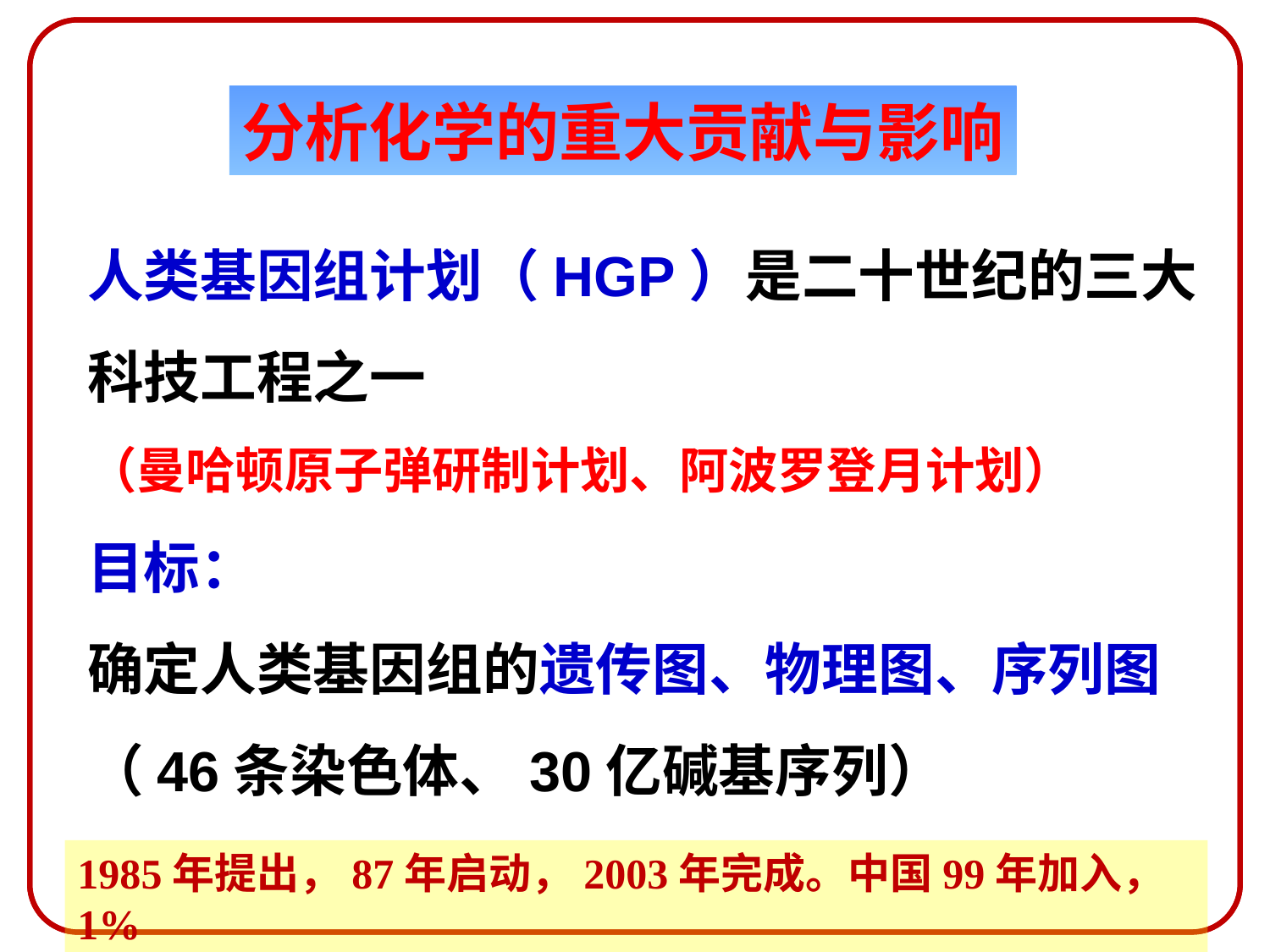

分析化学的重大贡献与影响
人类基因组计划（HGP）是二十世纪的三大科技工程之一
（曼哈顿原子弹研制计划、阿波罗登月计划）
目标：
确定人类基因组的遗传图、物理图、序列图
（46条染色体、30亿碱基序列）
1985年提出，87年启动，2003年完成。中国99年加入，1%